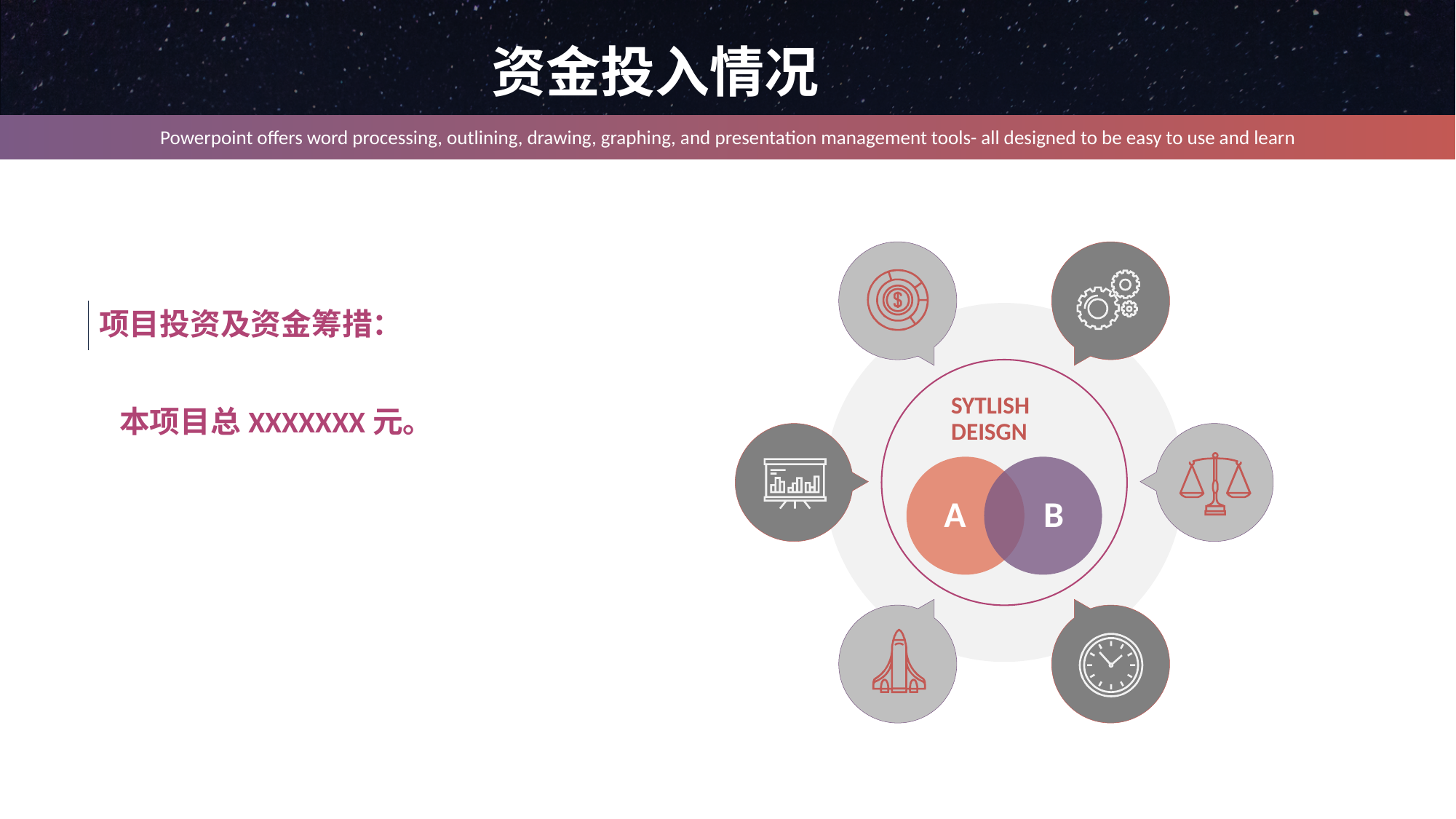

资金投入情况
Powerpoint offers word processing, outlining, drawing, graphing, and presentation management tools- all designed to be easy to use and learn

项目投资及资金筹措：

SYTLISH
DEISGN

A
B
本项目总XXXXXXX元。